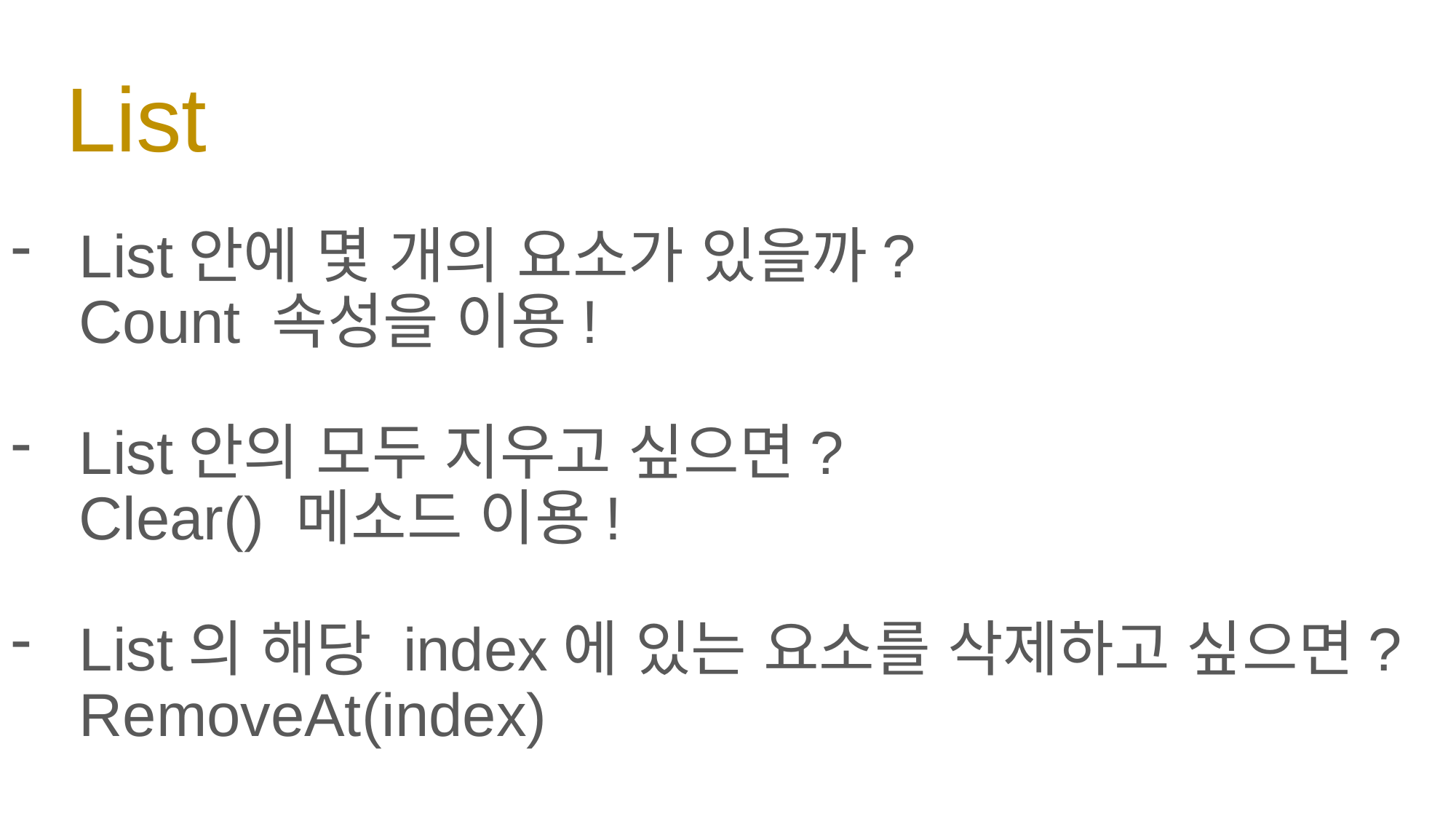

# List
List안에 몇 개의 요소가 있을까?
Count 속성을 이용!

List안의 모두 지우고 싶으면?
Clear() 메소드 이용!

List의 해당 index에 있는 요소를 삭제하고 싶으면? RemoveAt(index)